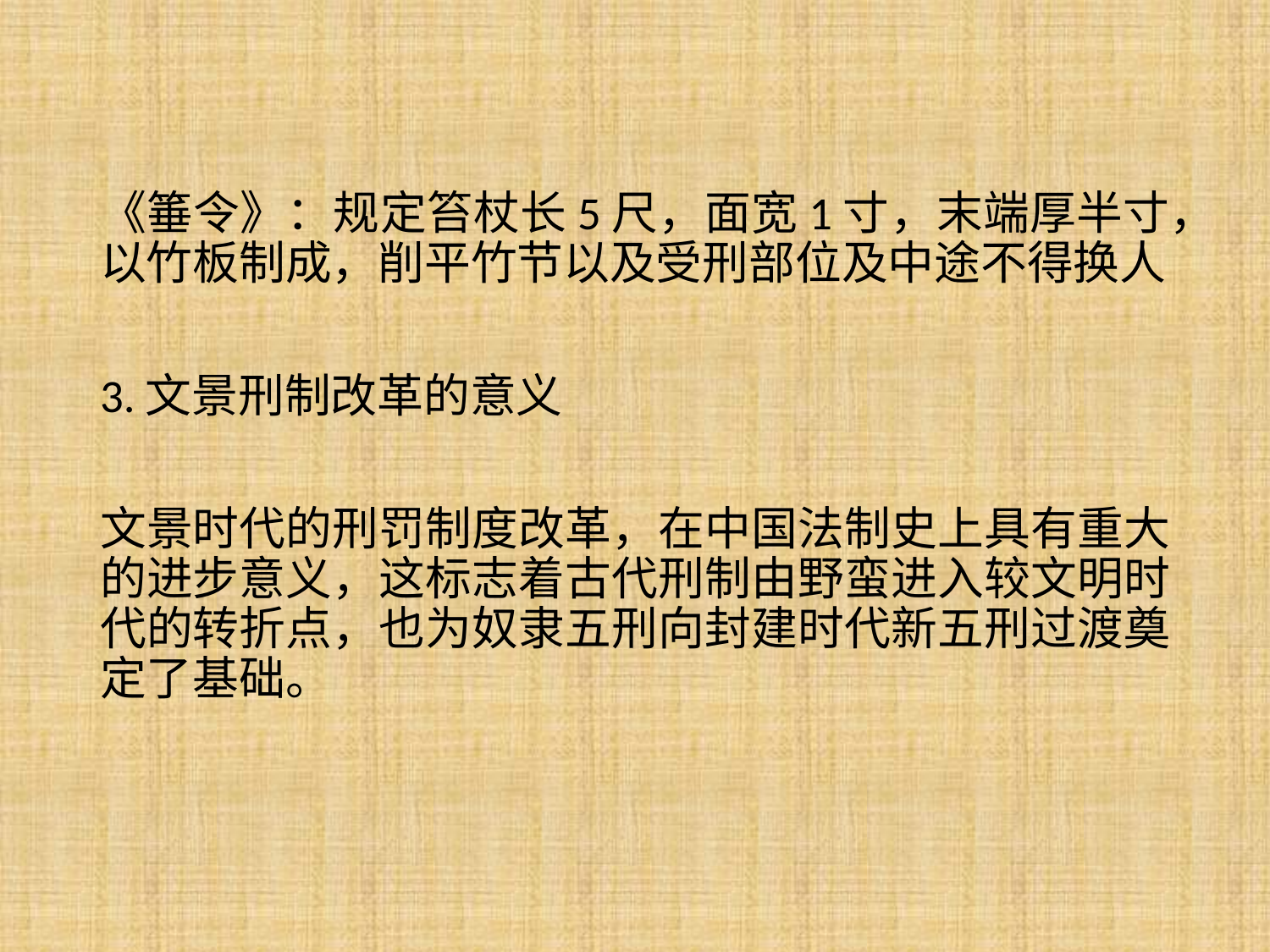

《箠令》：规定笞杖长5尺，面宽1寸，末端厚半寸，以竹板制成，削平竹节以及受刑部位及中途不得换人

3.文景刑制改革的意义

文景时代的刑罚制度改革，在中国法制史上具有重大的进步意义，这标志着古代刑制由野蛮进入较文明时代的转折点，也为奴隶五刑向封建时代新五刑过渡奠定了基础。